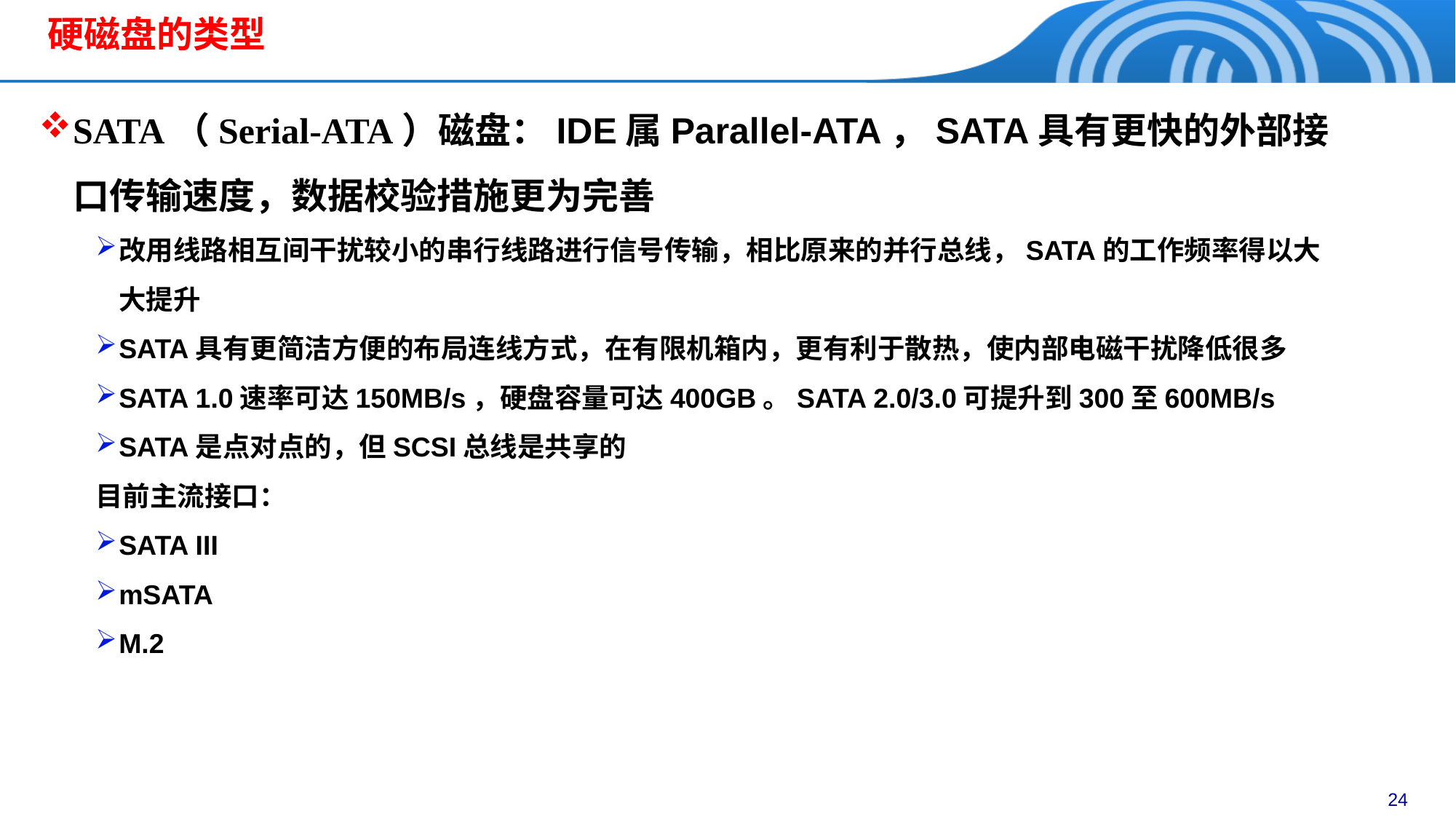

# 硬磁盘的类型
SATA（Serial-ATA）磁盘：IDE属Parallel-ATA，SATA具有更快的外部接口传输速度，数据校验措施更为完善
改用线路相互间干扰较小的串行线路进行信号传输，相比原来的并行总线，SATA的工作频率得以大大提升
SATA具有更简洁方便的布局连线方式，在有限机箱内，更有利于散热，使内部电磁干扰降低很多
SATA 1.0速率可达150MB/s，硬盘容量可达400GB。SATA 2.0/3.0可提升到300至600MB/s
SATA是点对点的，但SCSI总线是共享的
目前主流接口：
SATA III
mSATA
M.2